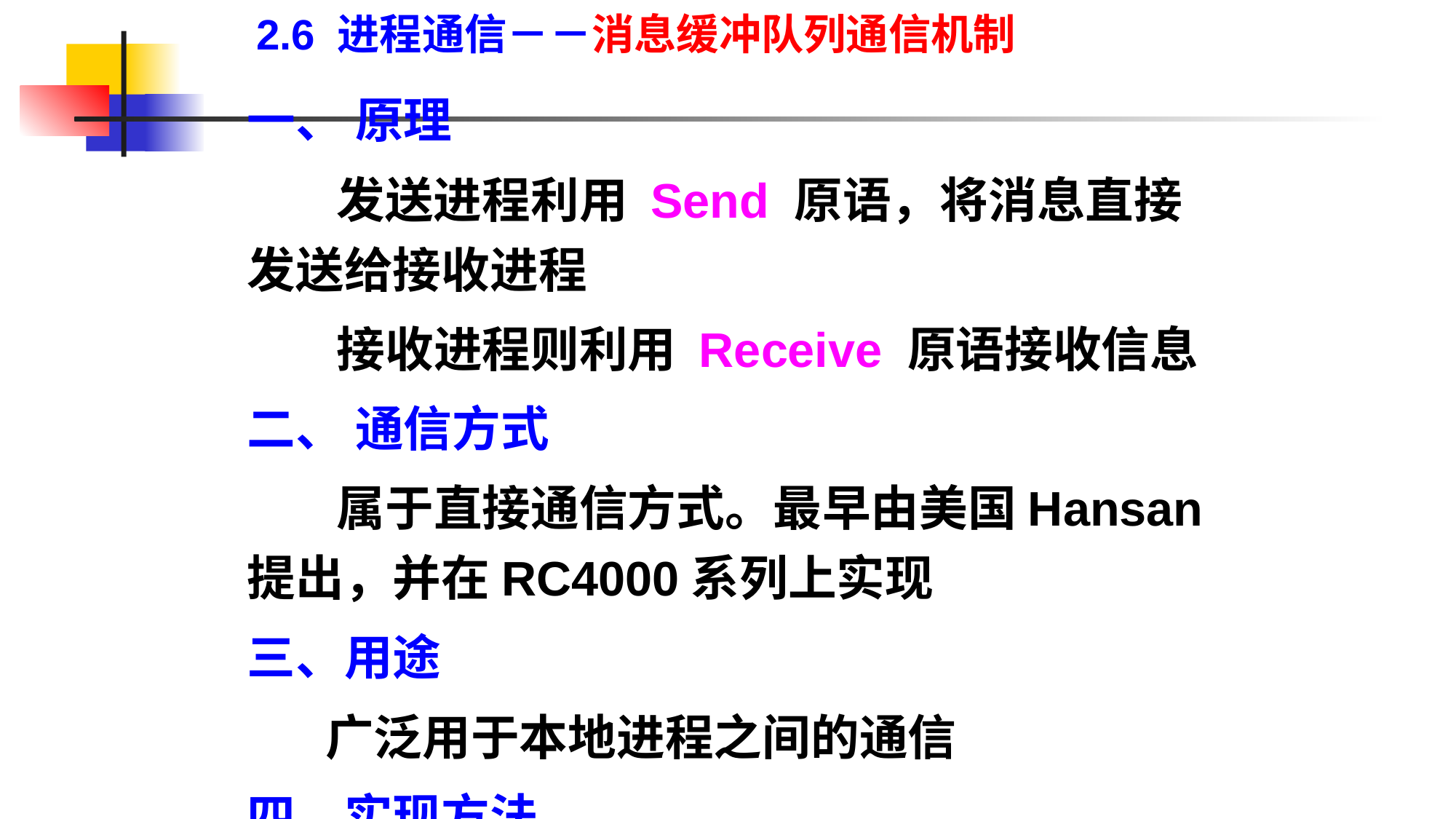

2.6 进程通信－－消息缓冲队列通信机制
一、 原理
       发送进程利用 Send 原语，将消息直接发送给接收进程
       接收进程则利用 Receive 原语接收信息
二、 通信方式
       属于直接通信方式。最早由美国Hansan提出，并在RC4000系列上实现
三、用途
      广泛用于本地进程之间的通信
四、实现方法